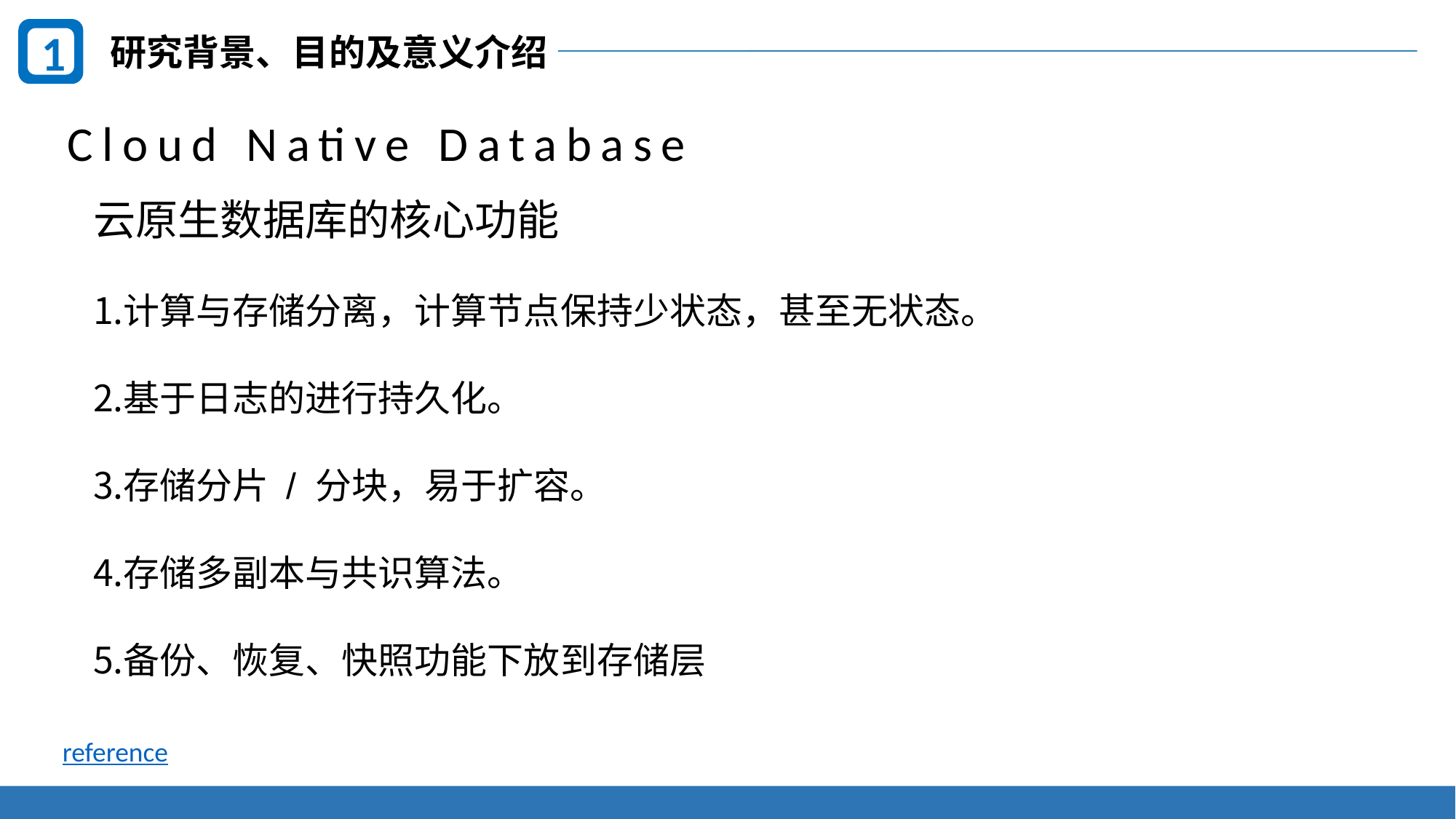

1
研究背景、目的及意义介绍
Cloud Native Database
云原生数据库的核心功能

计算与存储分离，计算节点保持少状态，甚至无状态。

基于日志的进行持久化。

存储分片 / 分块，易于扩容。

存储多副本与共识算法。

备份、恢复、快照功能下放到存储层
reference